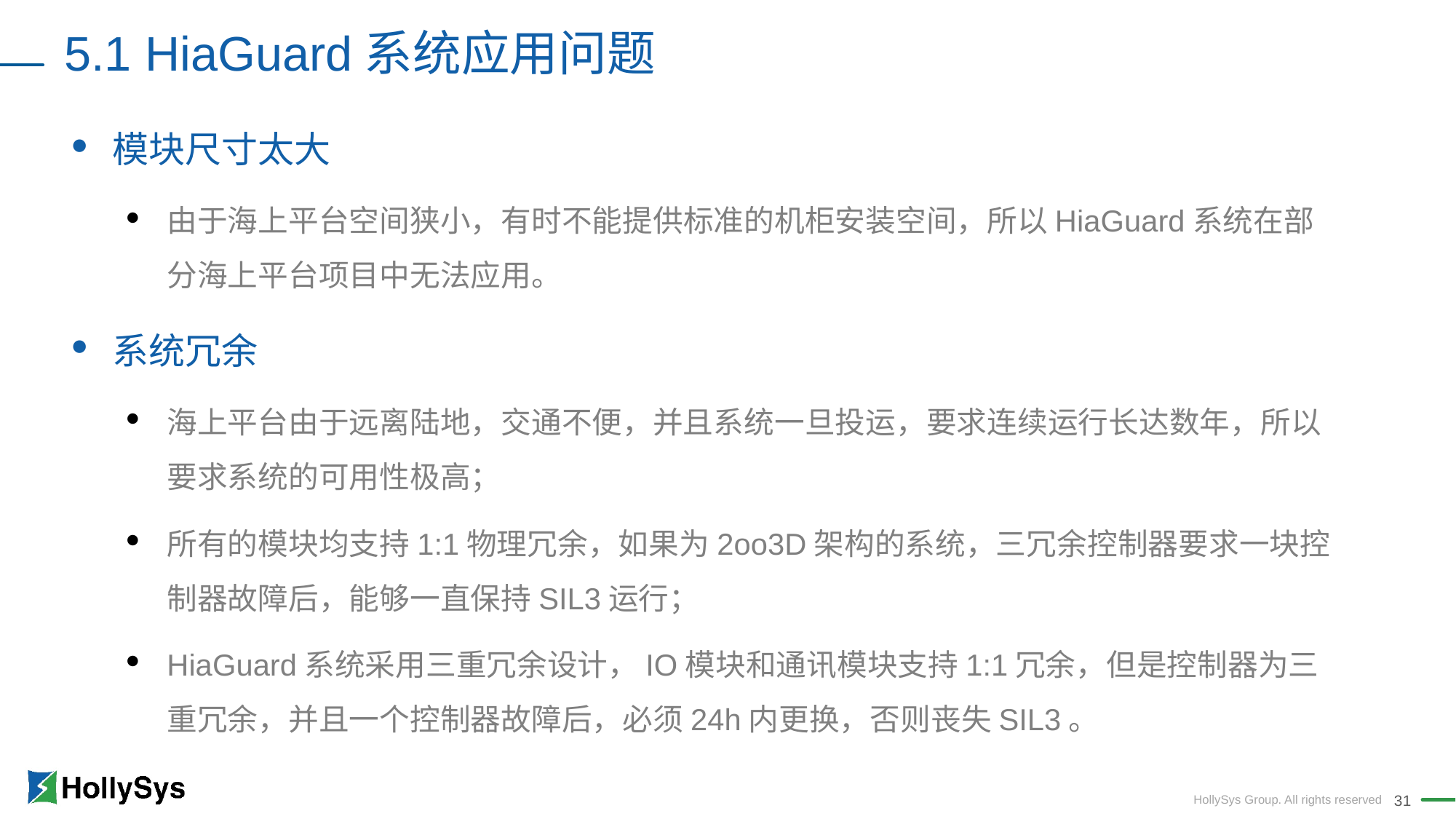

5.1 HiaGuard系统应用问题
模块尺寸太大
由于海上平台空间狭小，有时不能提供标准的机柜安装空间，所以HiaGuard系统在部分海上平台项目中无法应用。
系统冗余
海上平台由于远离陆地，交通不便，并且系统一旦投运，要求连续运行长达数年，所以要求系统的可用性极高；
所有的模块均支持1:1物理冗余，如果为2oo3D架构的系统，三冗余控制器要求一块控制器故障后，能够一直保持SIL3运行；
HiaGuard系统采用三重冗余设计，IO模块和通讯模块支持1:1冗余，但是控制器为三重冗余，并且一个控制器故障后，必须24h内更换，否则丧失SIL3。